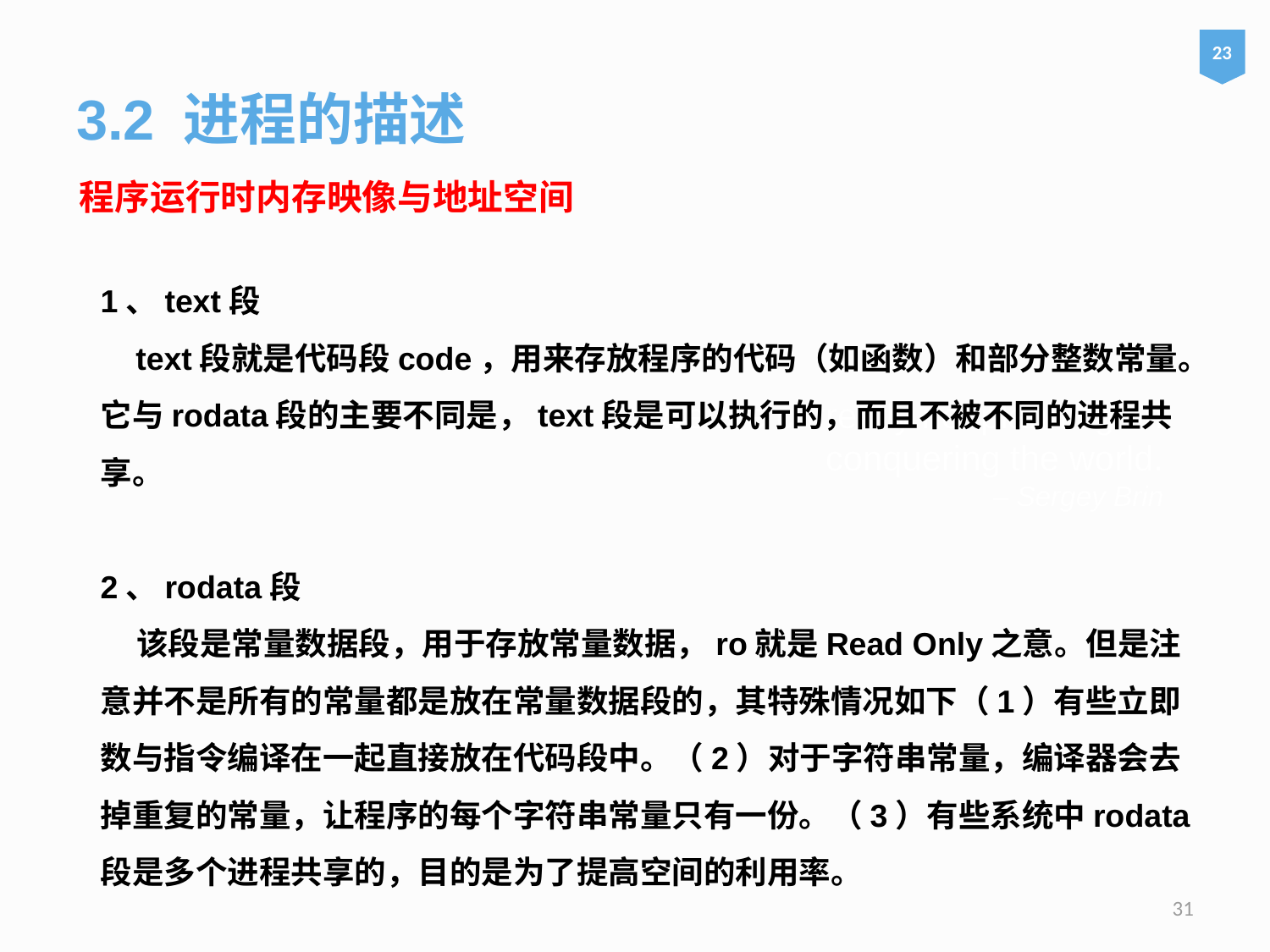

23
3.2 进程的描述
程序运行时内存映像与地址空间
1、text段
    text段就是代码段code，用来存放程序的代码（如函数）和部分整数常量。它与rodata段的主要不同是，text段是可以执行的，而且不被不同的进程共享。

2、rodata段
    该段是常量数据段，用于存放常量数据，ro就是Read Only之意。但是注意并不是所有的常量都是放在常量数据段的，其特殊情况如下（1）有些立即数与指令编译在一起直接放在代码段中。（2）对于字符串常量，编译器会去掉重复的常量，让程序的每个字符串常量只有一份。（3）有些系统中rodata段是多个进程共享的，目的是为了提高空间的利用率。

# We are currently not planning on conquering the world. – Sergey Brin
31